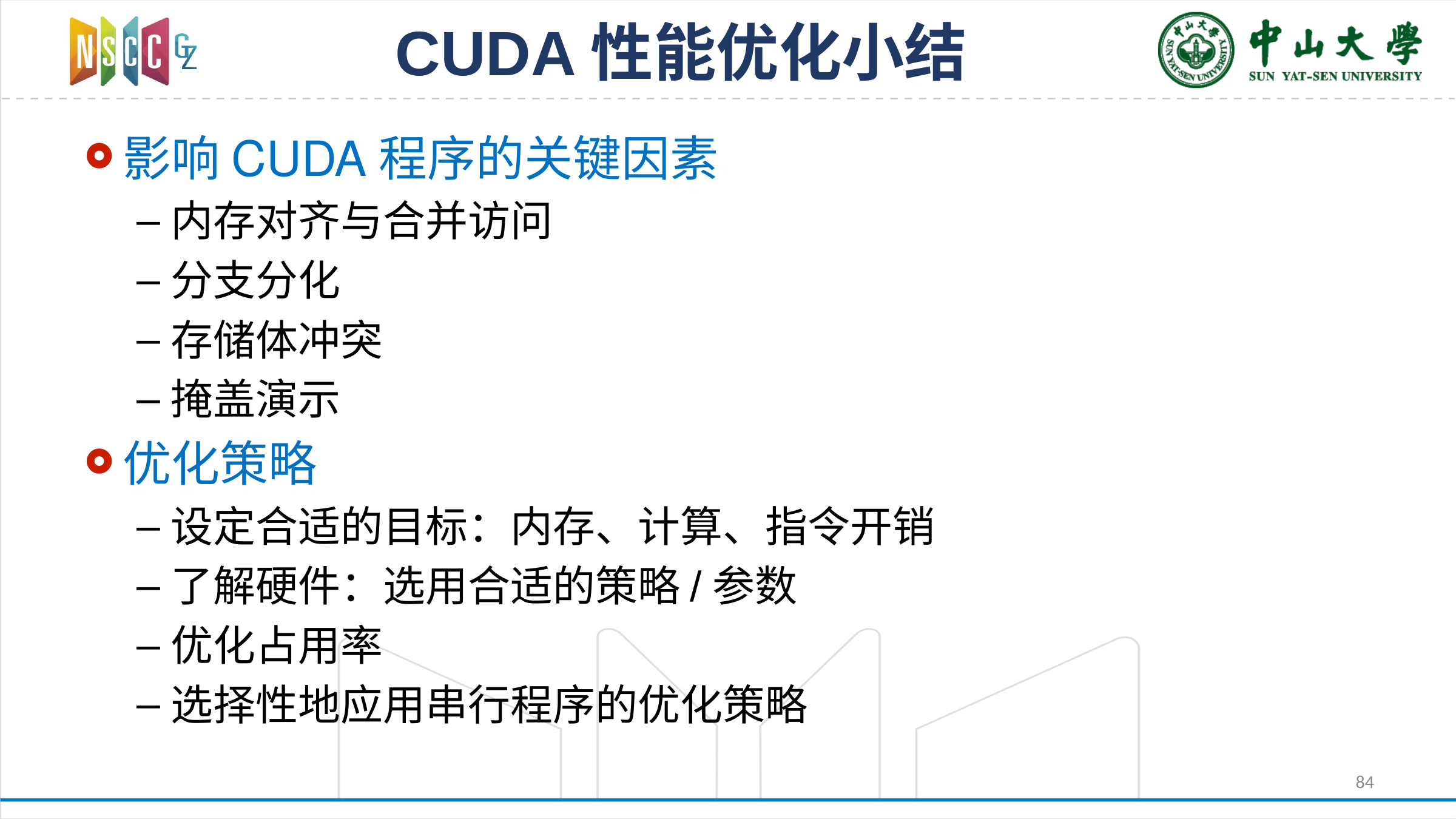

# CUDA性能优化小结
影响CUDA程序的关键因素
内存对齐与合并访问
分支分化
存储体冲突
掩盖演示
优化策略
设定合适的目标：内存、计算、指令开销
了解硬件：选用合适的策略/参数
优化占用率
选择性地应用串行程序的优化策略
84